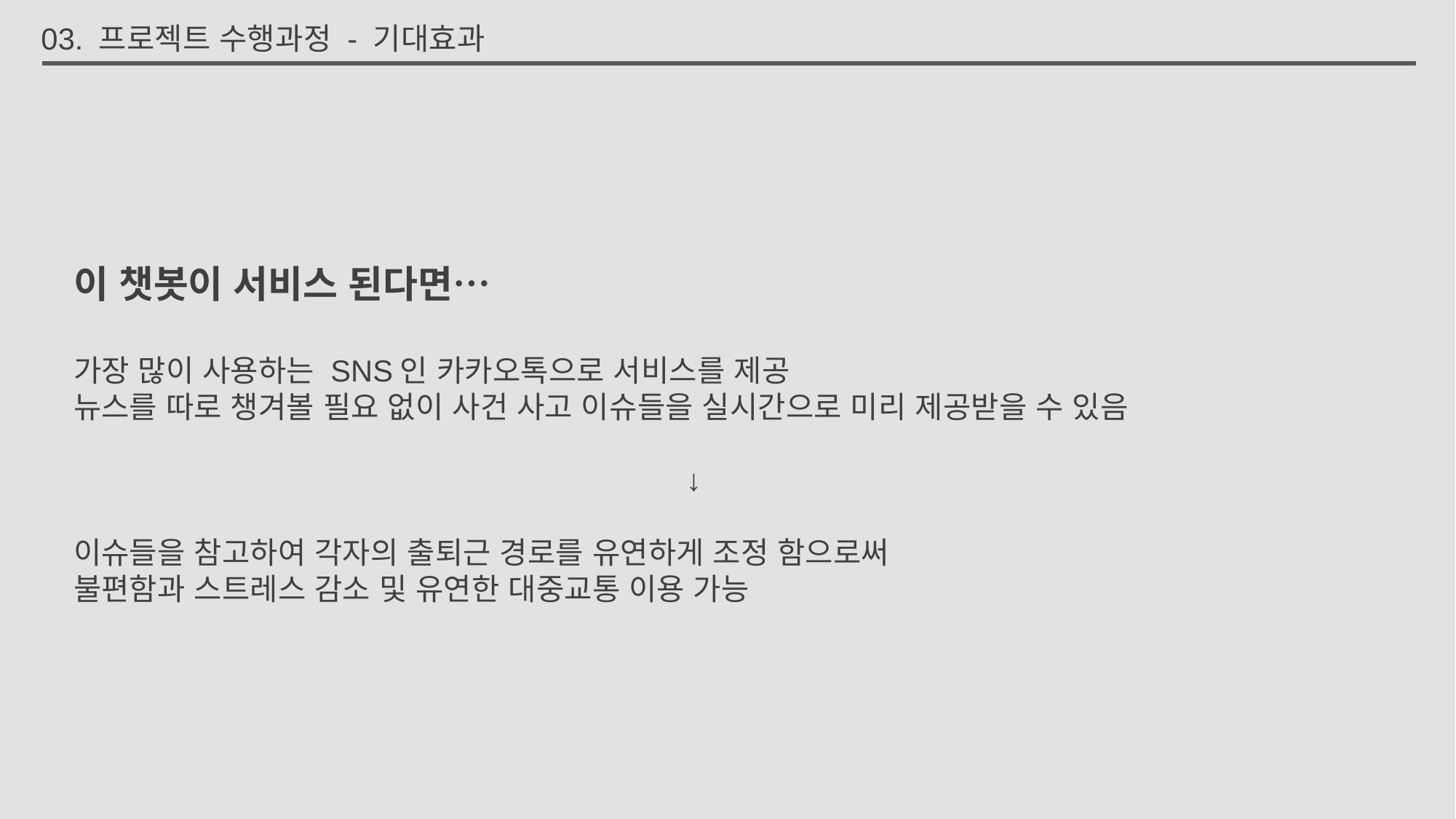

03. 프로젝트 수행과정 - 기대효과
이 챗봇이 서비스 된다면…

가장 많이 사용하는 SNS인 카카오톡으로 서비스를 제공
뉴스를 따로 챙겨볼 필요 없이 사건 사고 이슈들을 실시간으로 미리 제공받을 수 있음

			      		        ↓

이슈들을 참고하여 각자의 출퇴근 경로를 유연하게 조정 함으로써
불편함과 스트레스 감소 및 유연한 대중교통 이용 가능